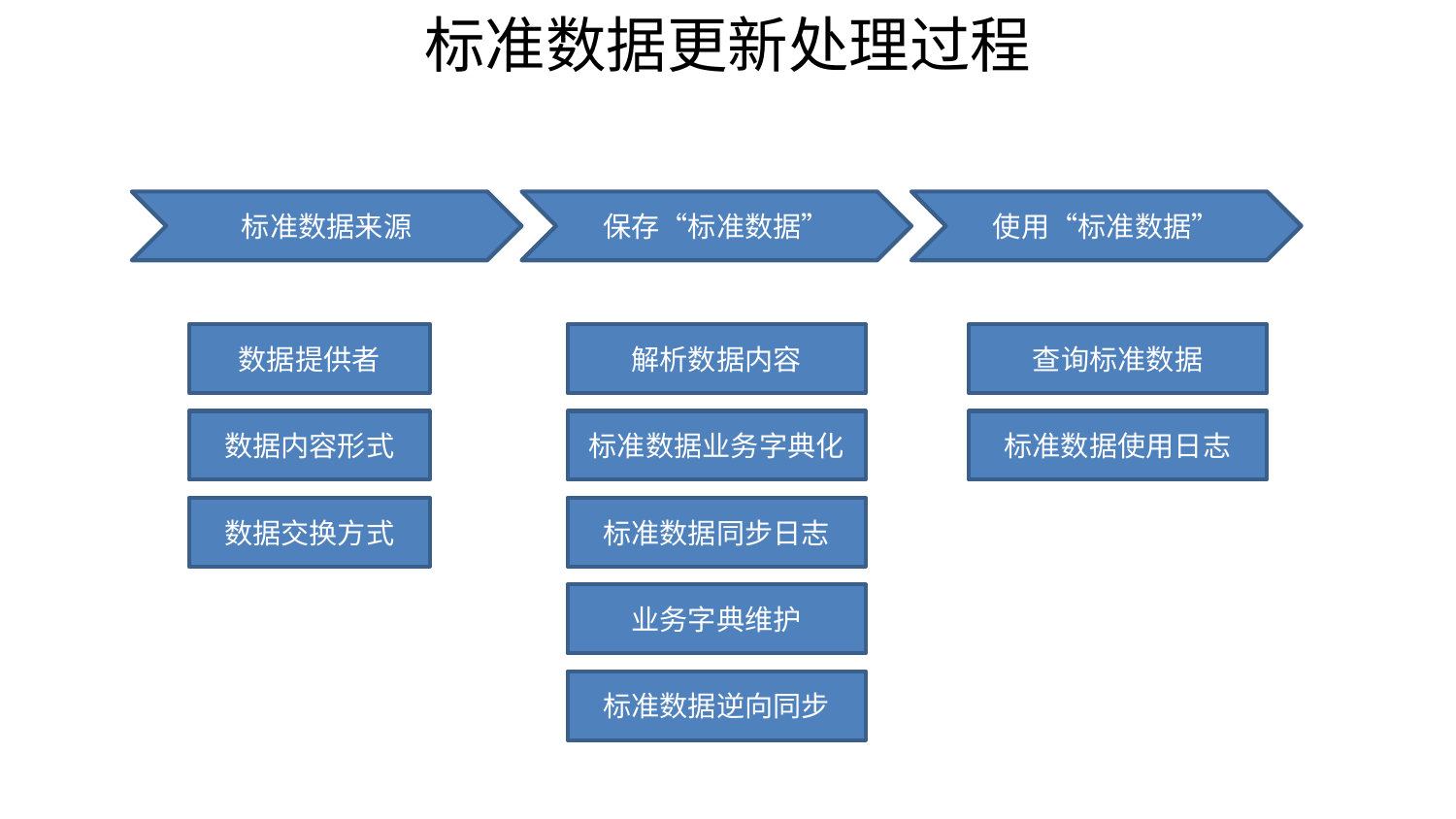

标准数据更新处理过程
标准数据来源
保存“标准数据”
使用“标准数据”
数据提供者
解析数据内容
查询标准数据
数据内容形式
标准数据业务字典化
标准数据使用日志
数据交换方式
标准数据同步日志
业务字典维护
标准数据逆向同步